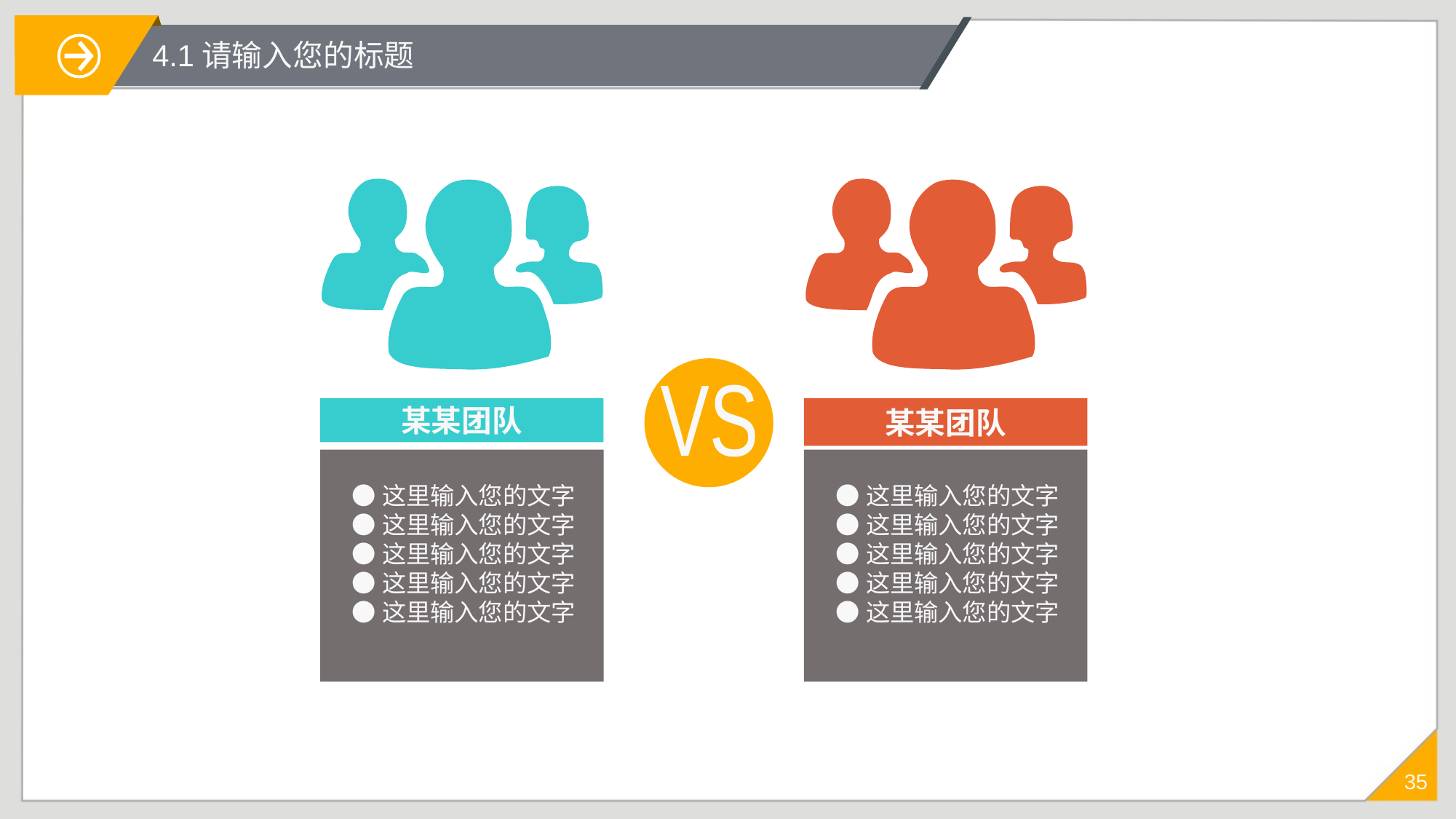

4.1请输入您的标题

VS
某某团队
某某团队

●这里输入您的文字
●这里输入您的文字
●这里输入您的文字
●这里输入您的文字
●这里输入您的文字
●这里输入您的文字
●这里输入您的文字
●这里输入您的文字
●这里输入您的文字
●这里输入您的文字